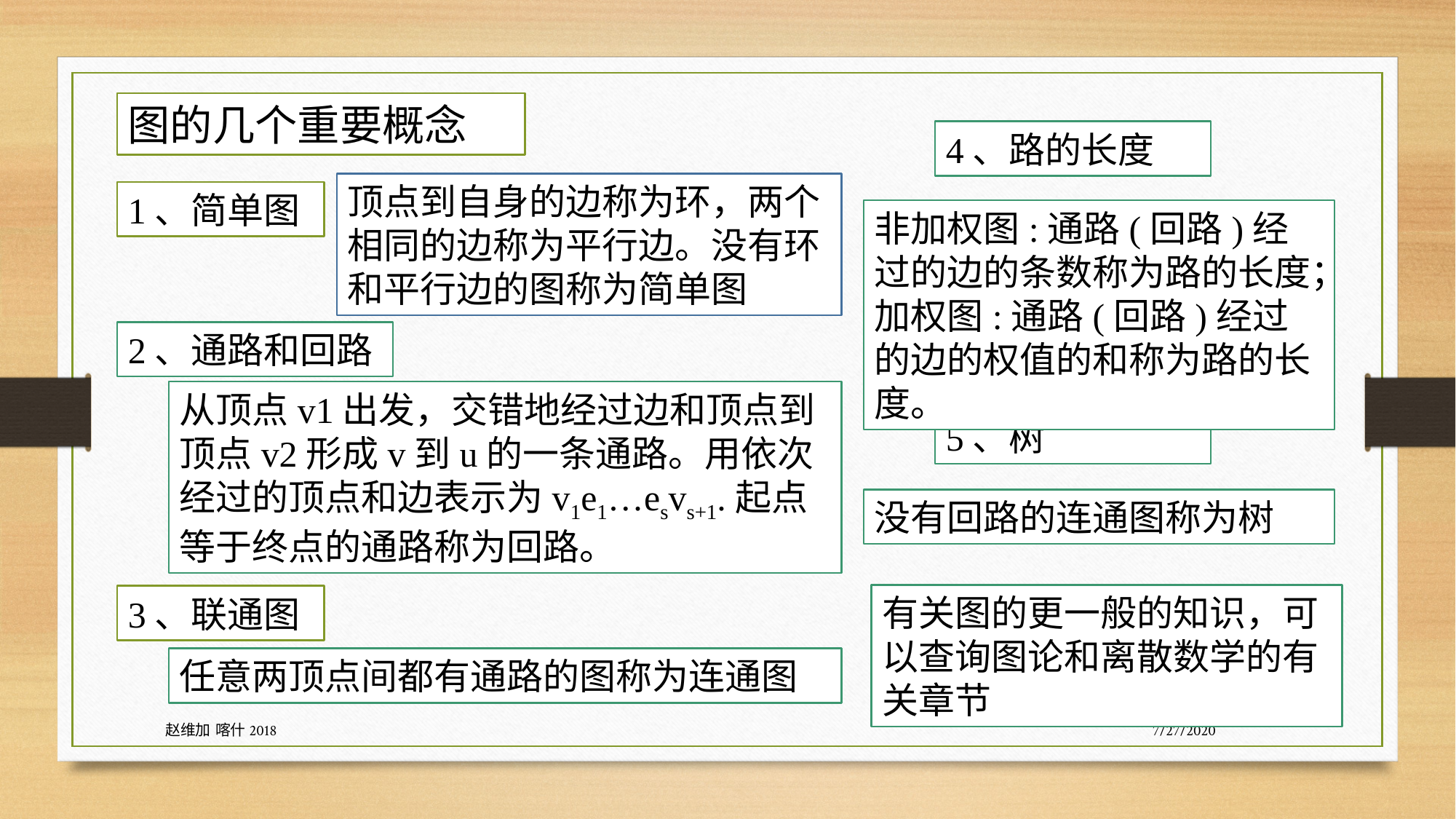

图的几个重要概念
4、路的长度
顶点到自身的边称为环，两个相同的边称为平行边。没有环和平行边的图称为简单图
1、简单图
非加权图:通路(回路)经过的边的条数称为路的长度；
加权图:通路(回路)经过的边的权值的和称为路的长度。
2、通路和回路
从顶点v1出发，交错地经过边和顶点到顶点v2形成v到u的一条通路。用依次经过的顶点和边表示为v1e1…esvs+1.起点等于终点的通路称为回路。
5、树
没有回路的连通图称为树
有关图的更一般的知识，可以查询图论和离散数学的有关章节
3、联通图
任意两顶点间都有通路的图称为连通图
赵维加 喀什2018
7/27/2020